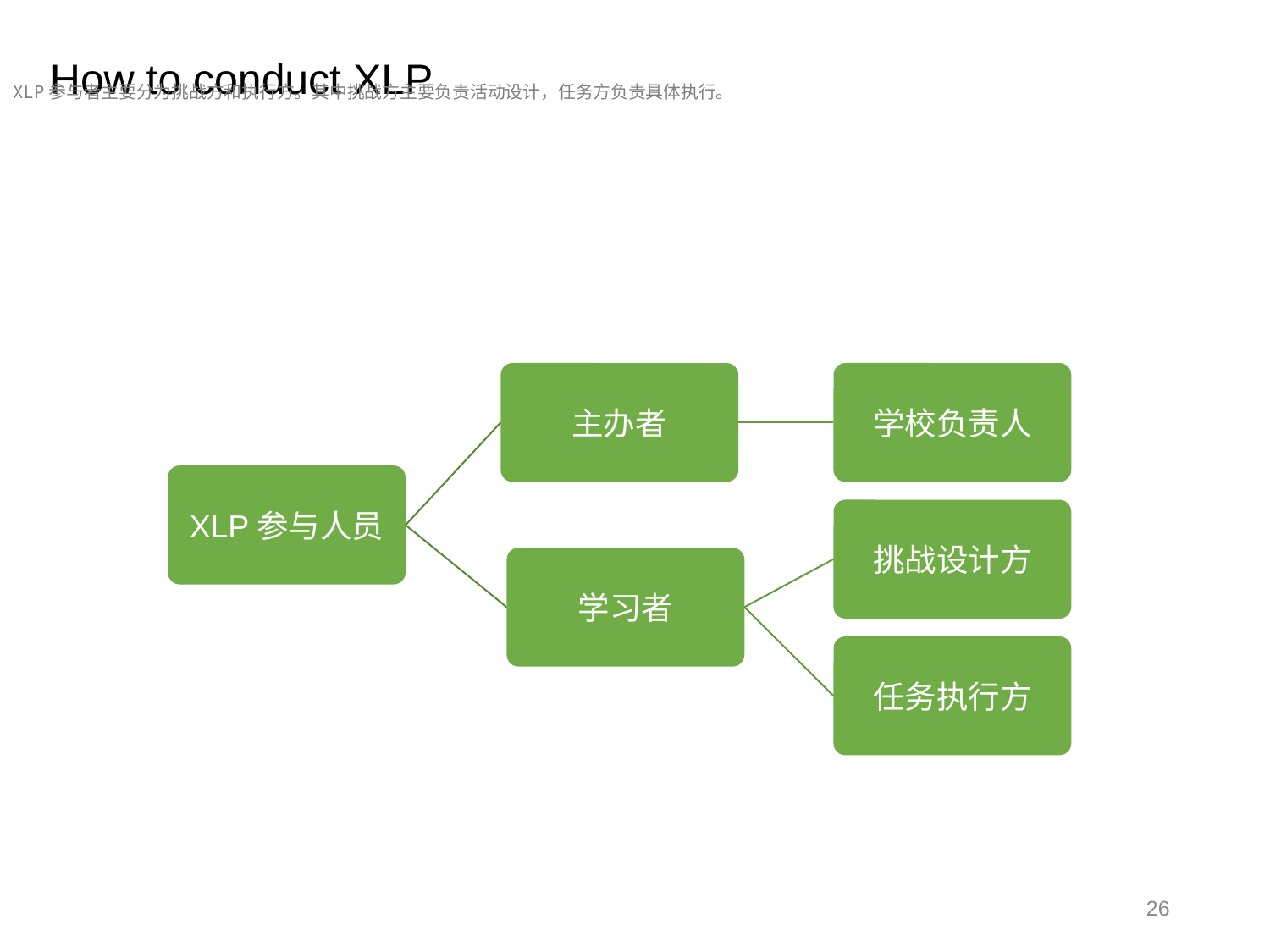

How to conduct XLP
XLP参与者主要分为挑战方和执行方。其中挑战方主要负责活动设计，任务方负责具体执行。

主办者
学校负责人

XLP参与人员

挑战设计方

学习者

任务执行方

26